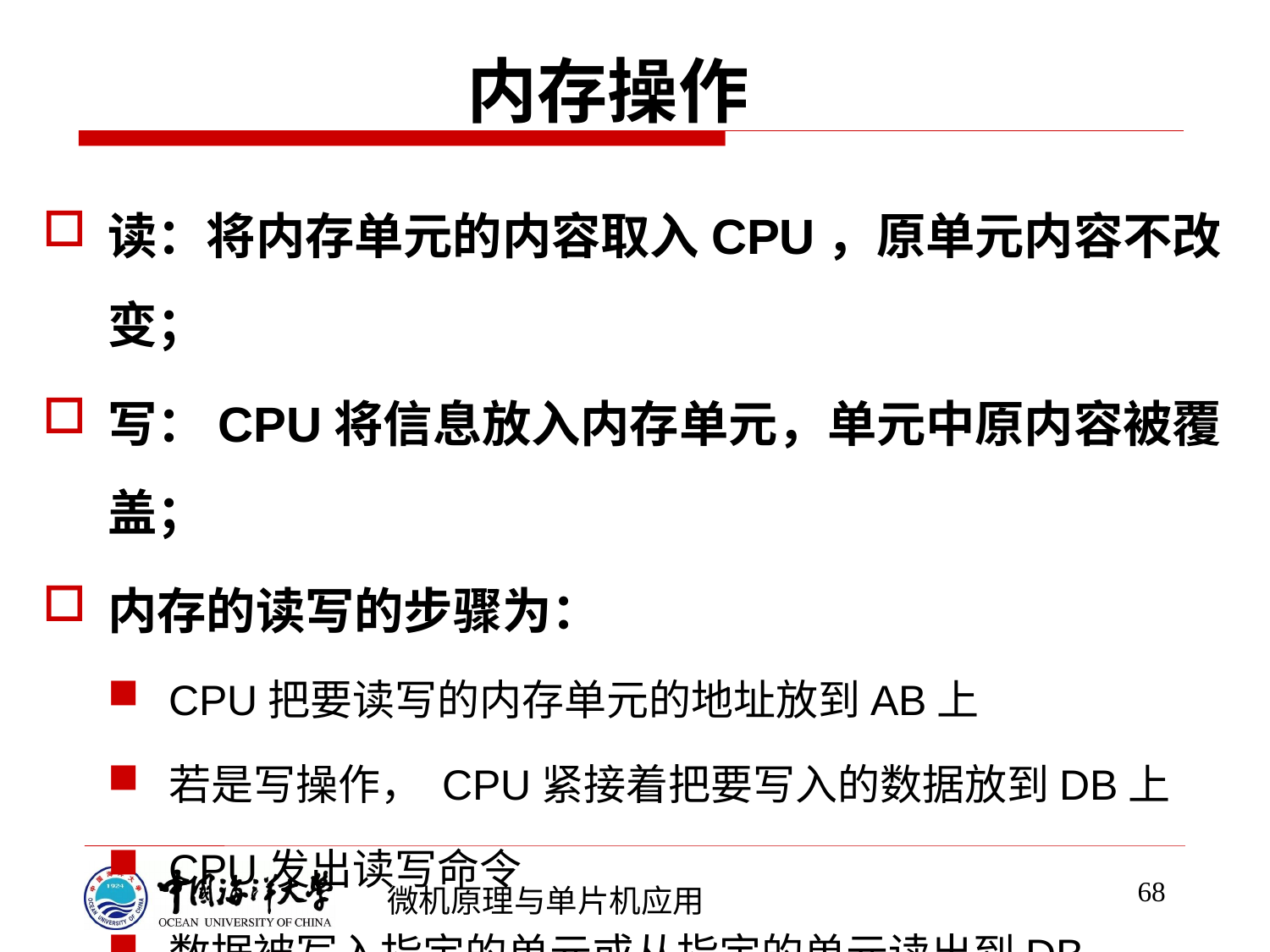

# 内存操作
读：将内存单元的内容取入CPU，原单元内容不改变；
写：CPU将信息放入内存单元，单元中原内容被覆盖；
内存的读写的步骤为：
CPU把要读写的内存单元的地址放到AB上
若是写操作， CPU紧接着把要写入的数据放到DB上
CPU发出读写命令
数据被写入指定的单元或从指定的单元读出到DB
若是读操作， CPU紧接着从DB上取回数据

刷新：对CPU透明，仅动态存储器有此操作
68